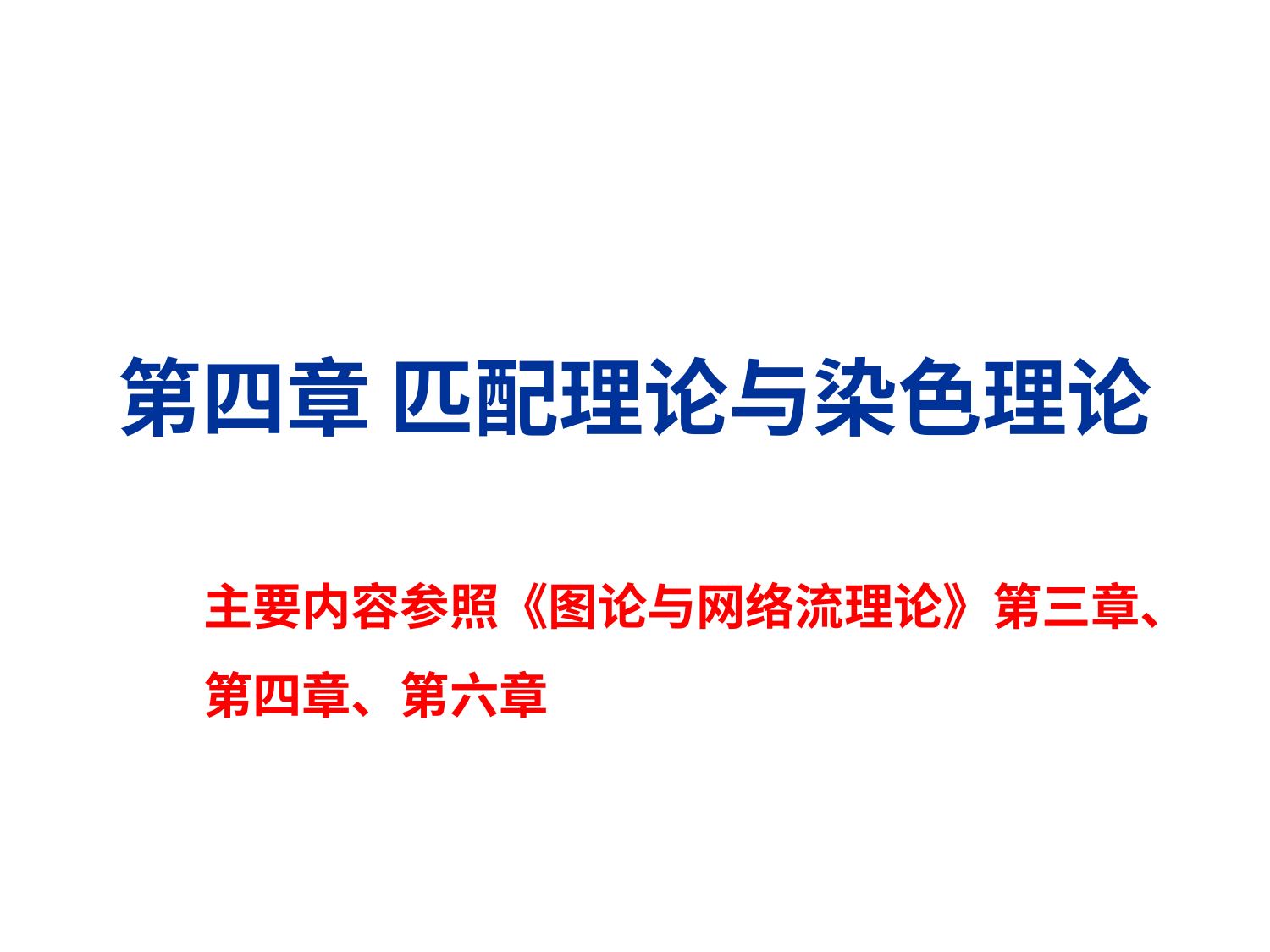

# 第四章 匹配理论与染色理论
主要内容参照《图论与网络流理论》第三章、第四章、第六章